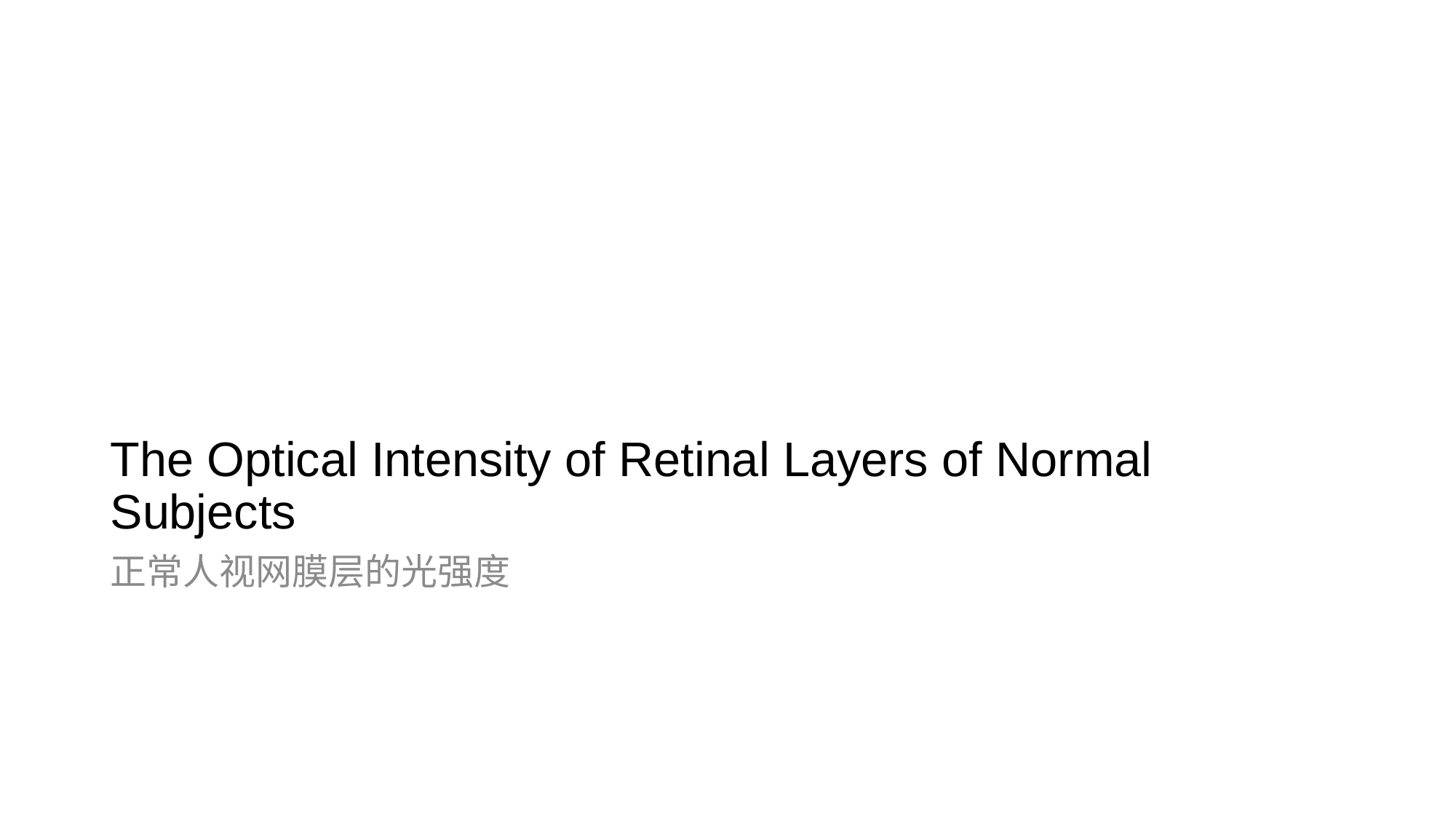

# The Optical Intensity of Retinal Layers of Normal Subjects
正常人视网膜层的光强度